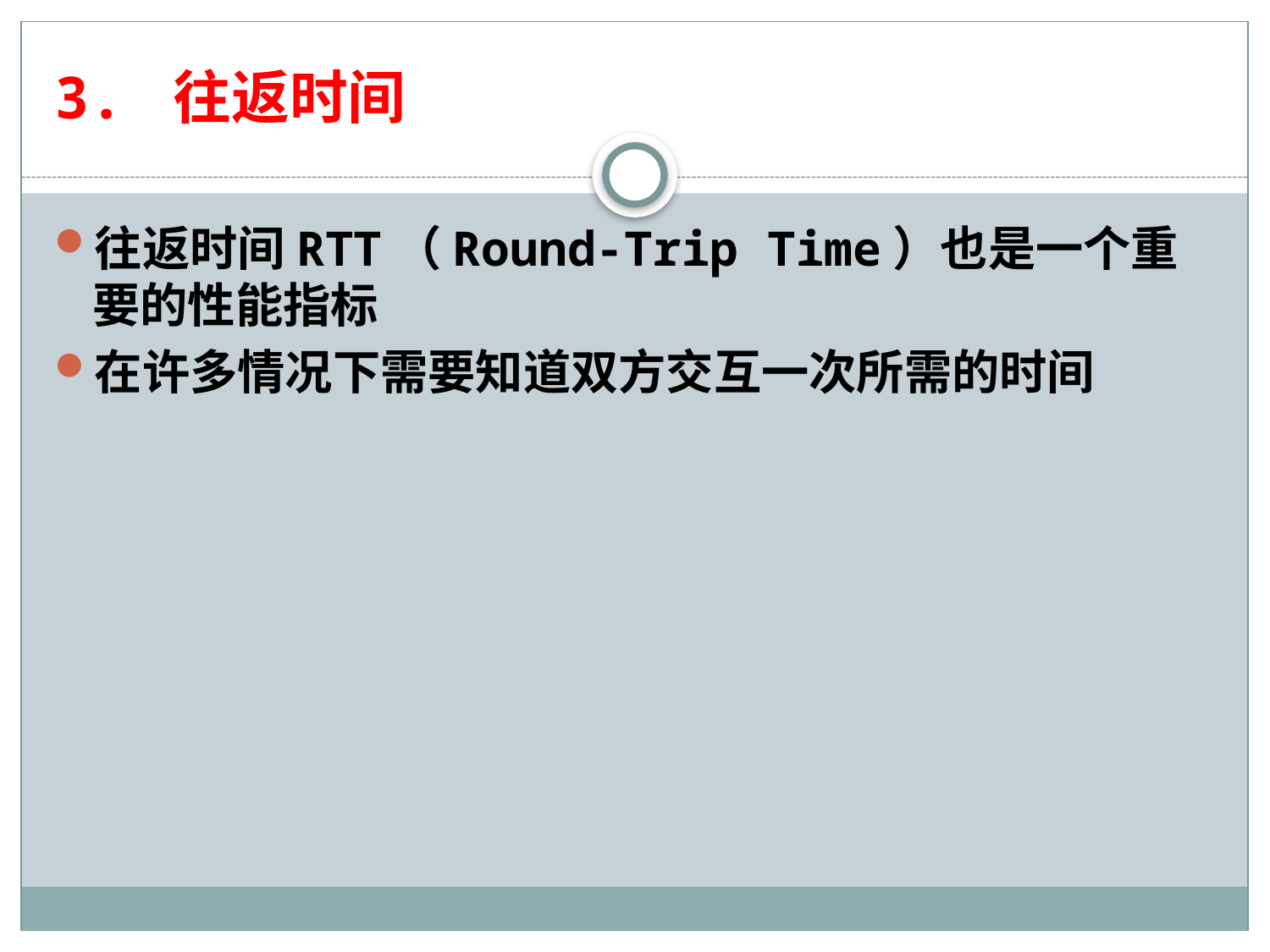

# 3. 往返时间
往返时间RTT（Round-Trip Time）也是一个重要的性能指标
在许多情况下需要知道双方交互一次所需的时间